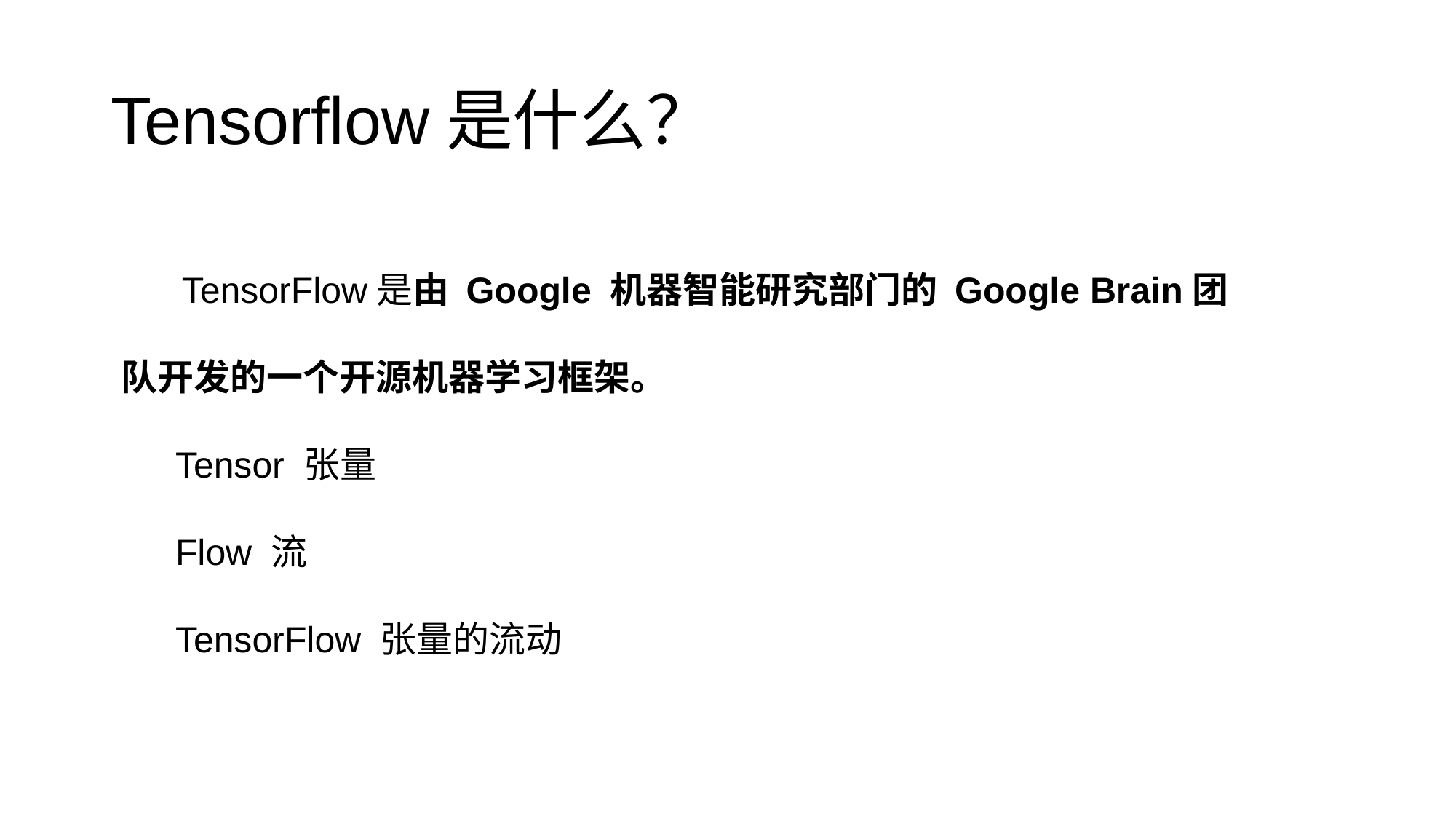

# Tensorflow是什么？
      TensorFlow是由 Google 机器智能研究部门的 Google Brain团队开发的一个开源机器学习框架。
Tensor 张量
Flow 流
TensorFlow 张量的流动